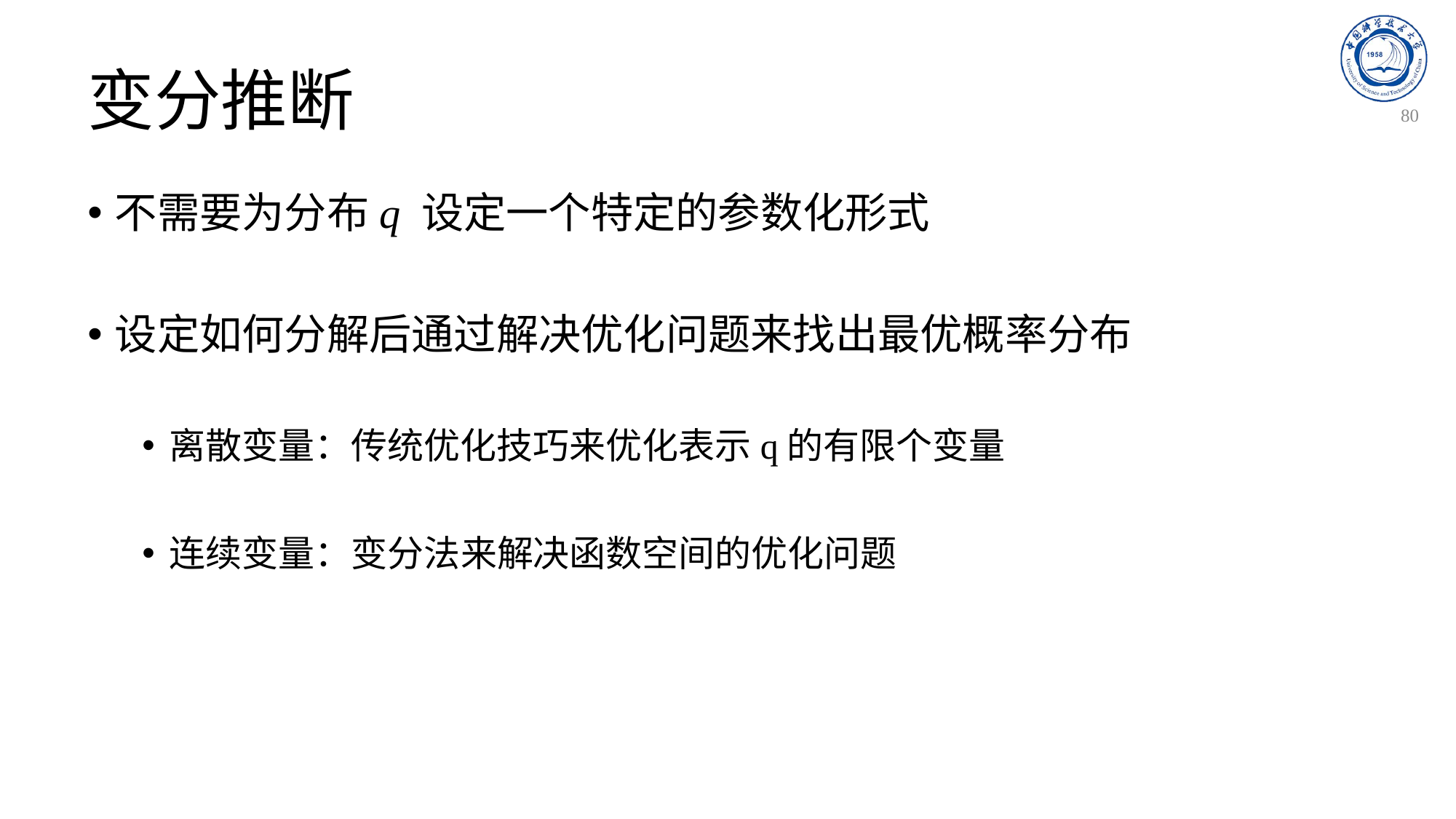

# 变分推断
80
不需要为分布q 设定一个特定的参数化形式

设定如何分解后通过解决优化问题来找出最优概率分布

离散变量：传统优化技巧来优化表示q的有限个变量

连续变量：变分法来解决函数空间的优化问题